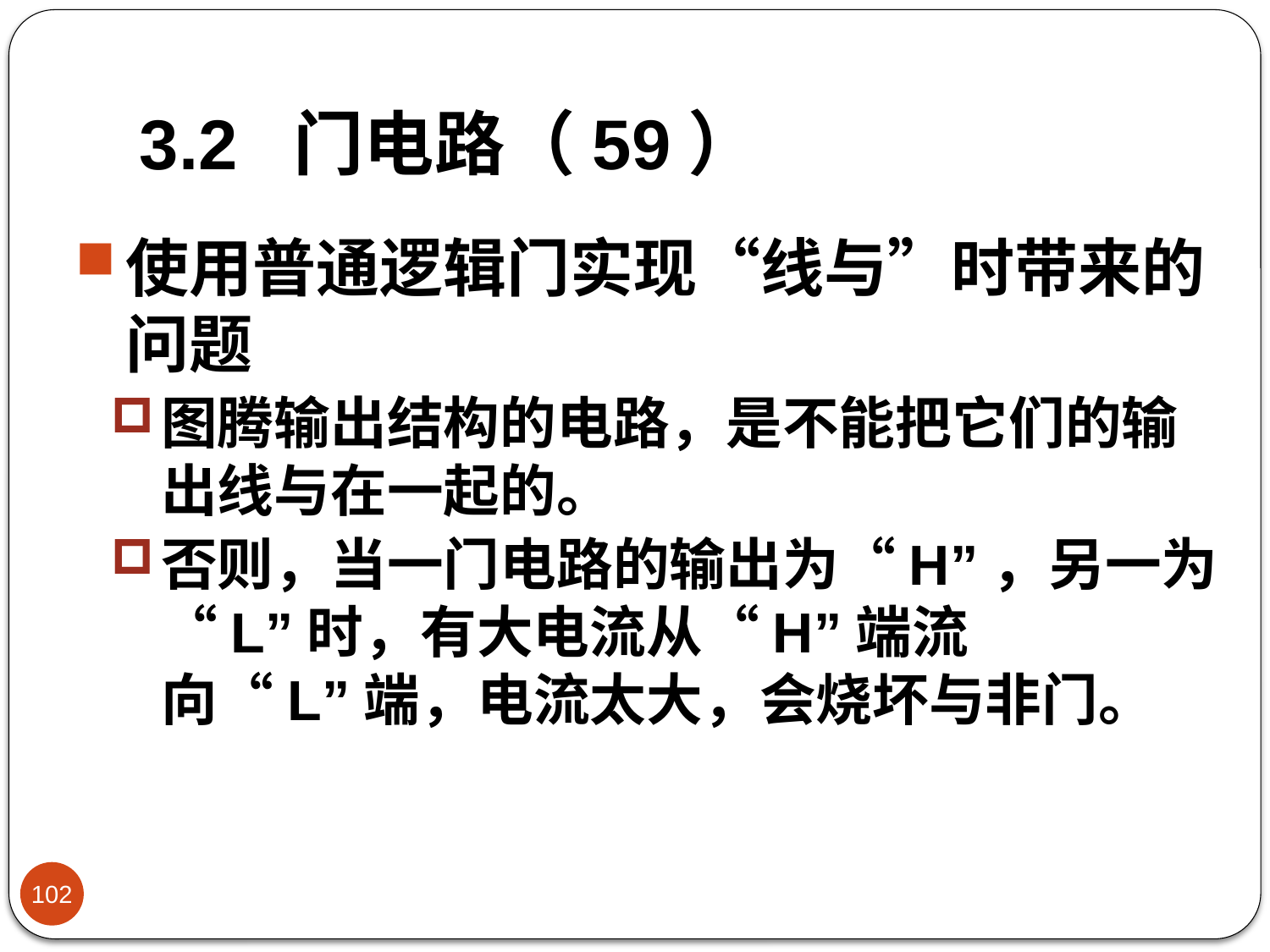

# 3.2  门电路（59）
使用普通逻辑门实现“线与”时带来的问题
图腾输出结构的电路，是不能把它们的输出线与在一起的。
否则，当一门电路的输出为“H”，另一为“L”时，有大电流从“H”端流向“L”端，电流太大，会烧坏与非门。
102